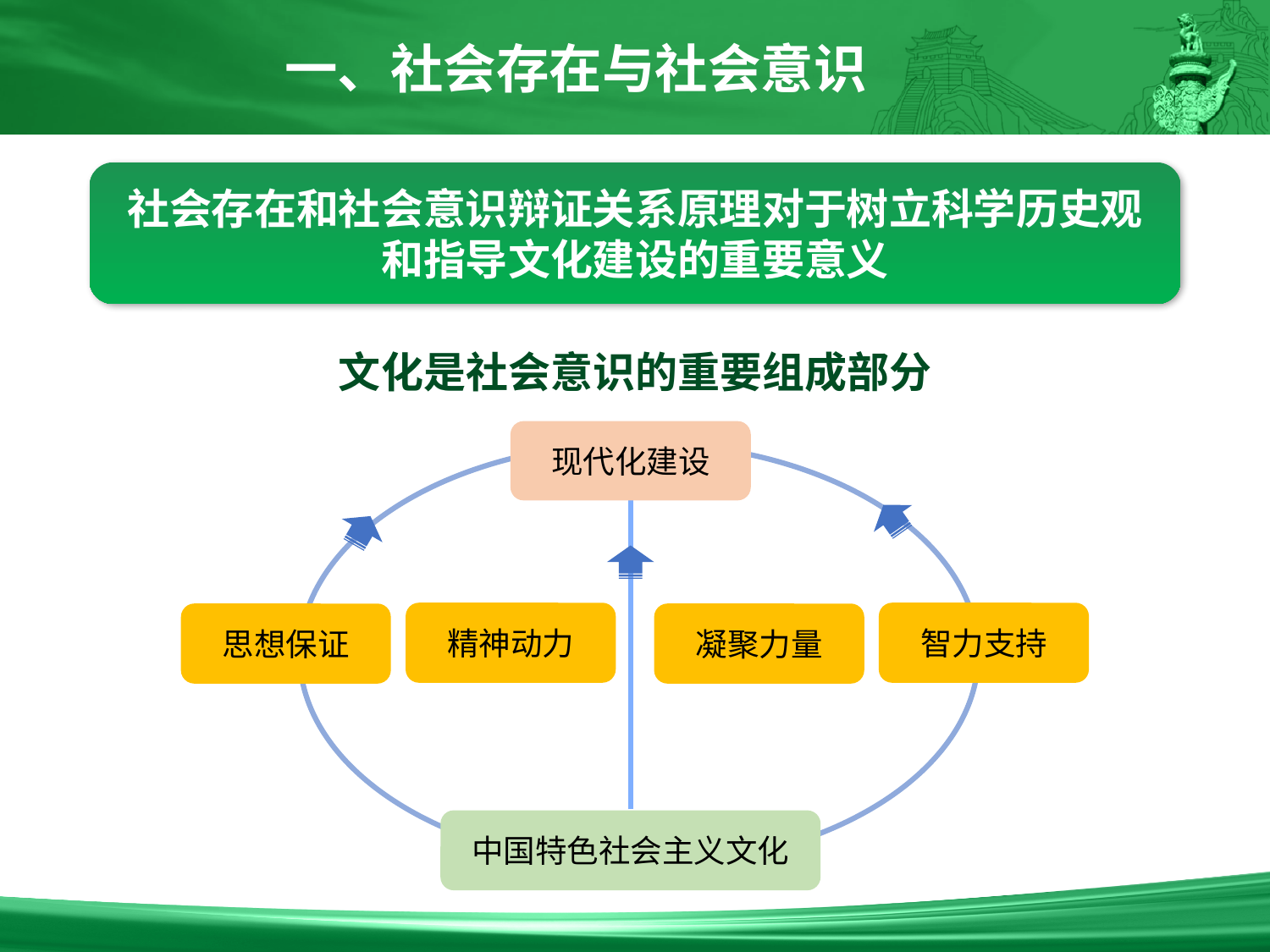

一、社会存在与社会意识
社会存在和社会意识辩证关系原理对于树立科学历史观和指导文化建设的重要意义
文化是社会意识的重要组成部分
现代化建设

精神动力
智力支持
思想保证
凝聚力量
中国特色社会主义文化